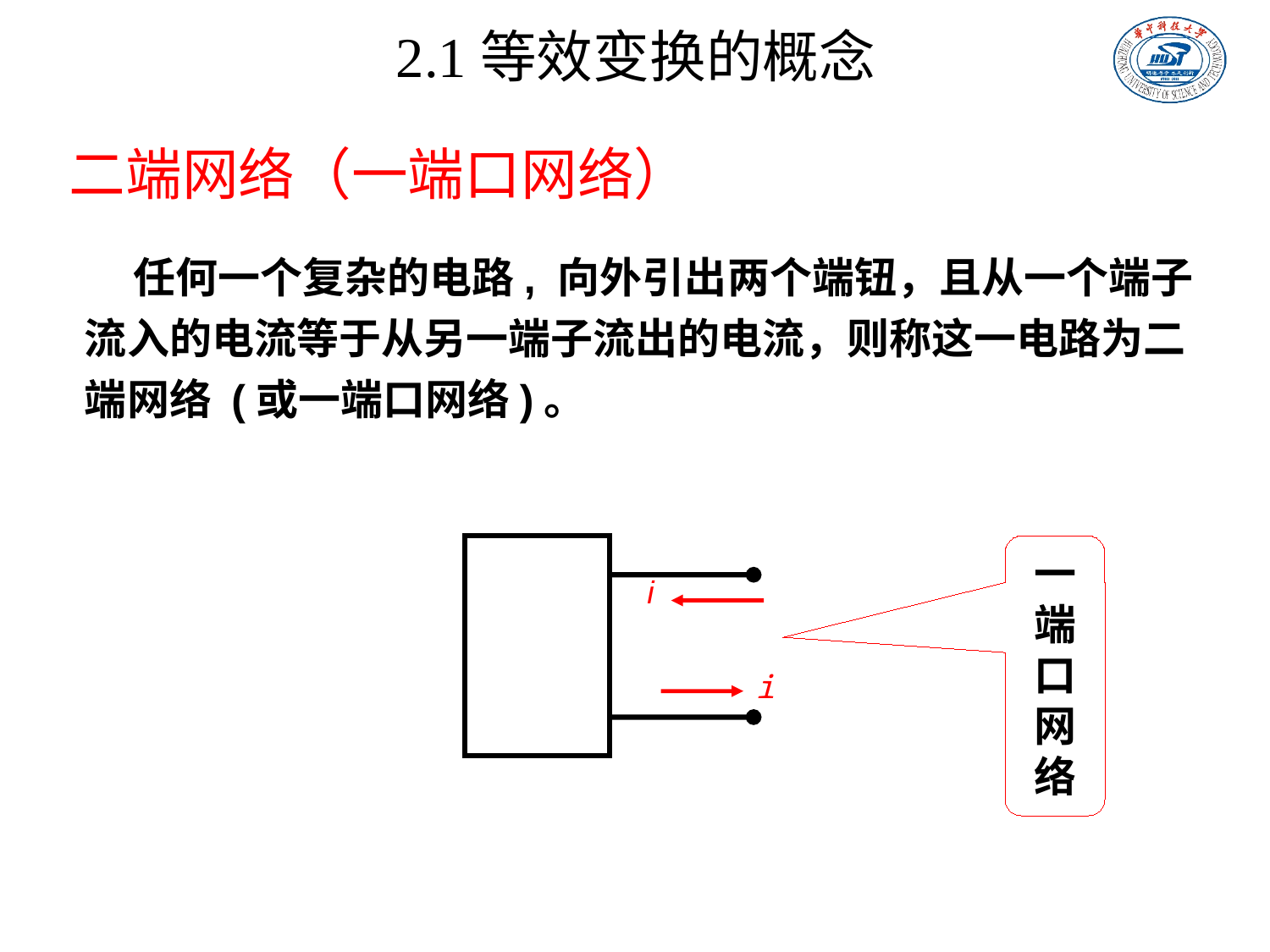

2.1等效变换的概念
二端网络（一端口网络）
    任何一个复杂的电路, 向外引出两个端钮，且从一个端子流入的电流等于从另一端子流出的电流，则称这一电路为二端网络 (或一端口网络)。

i

i

一端口网络